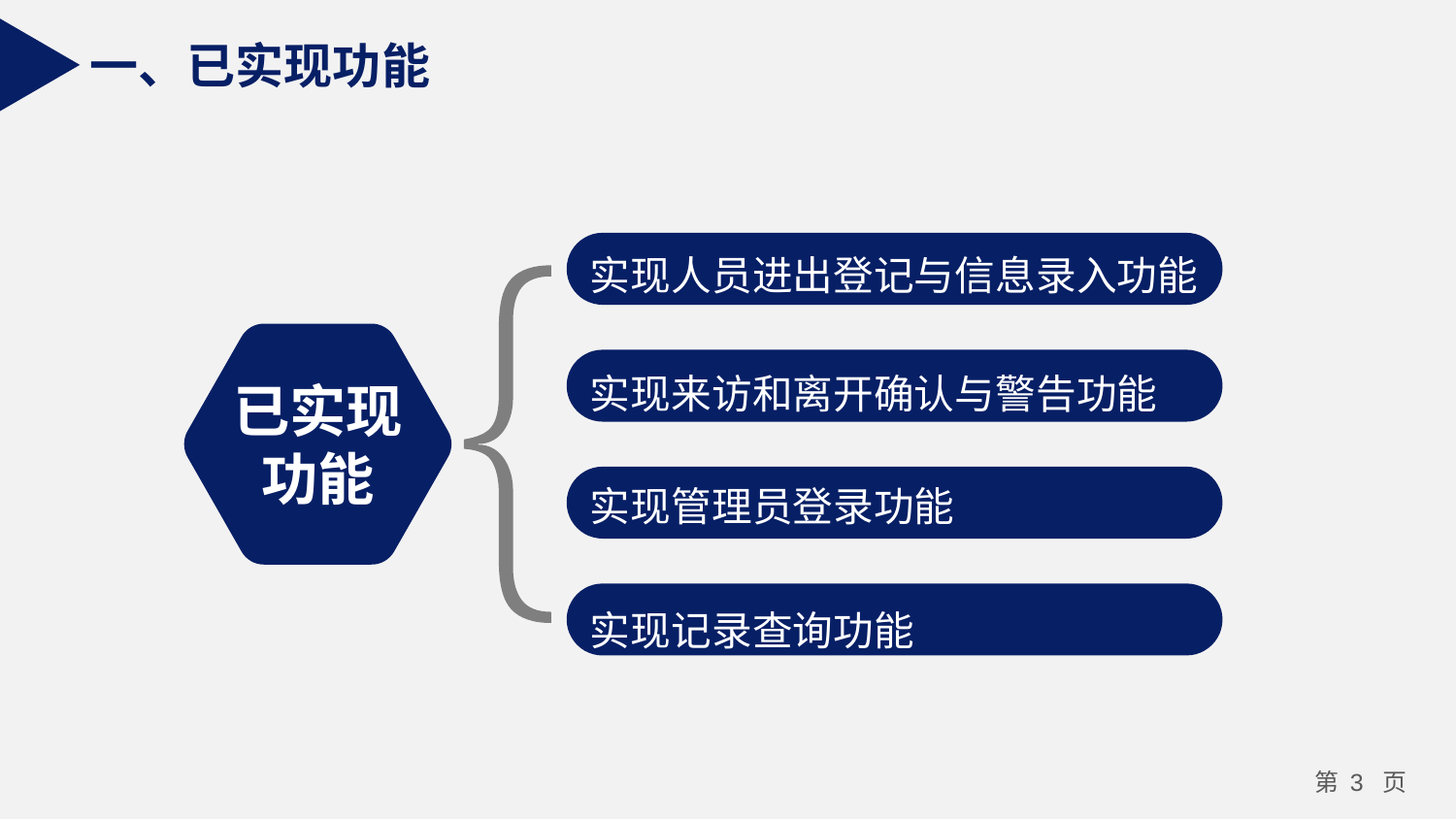

一、已实现功能

实现人员进出登记与信息录入功能

实现来访和离开确认与警告功能
已实现功能
实现管理员登录功能

实现记录查询功能